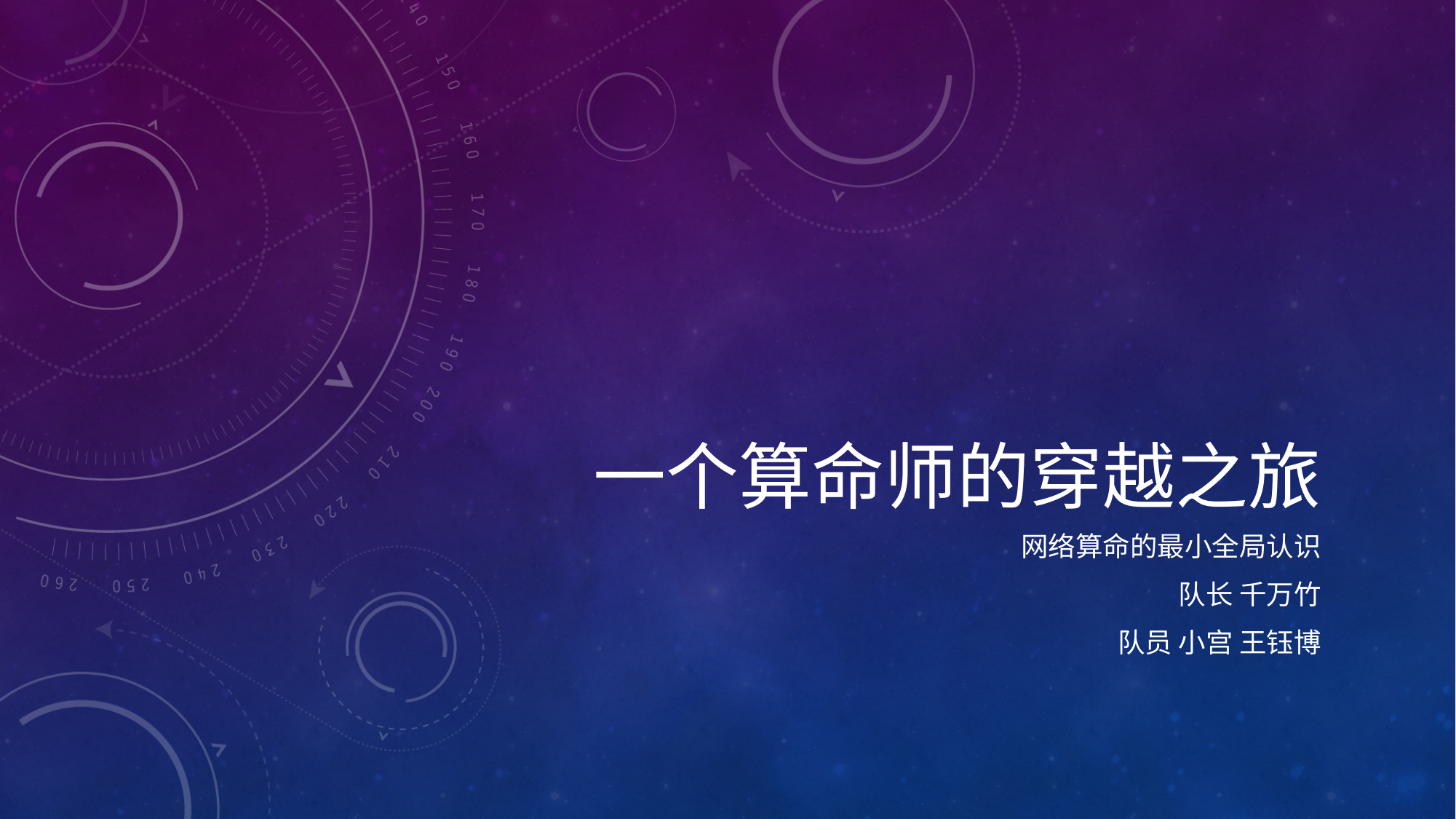

# 一个算命师的穿越之旅
网络算命的最小全局认识
队长 千万竹
队员 小宫 王钰博